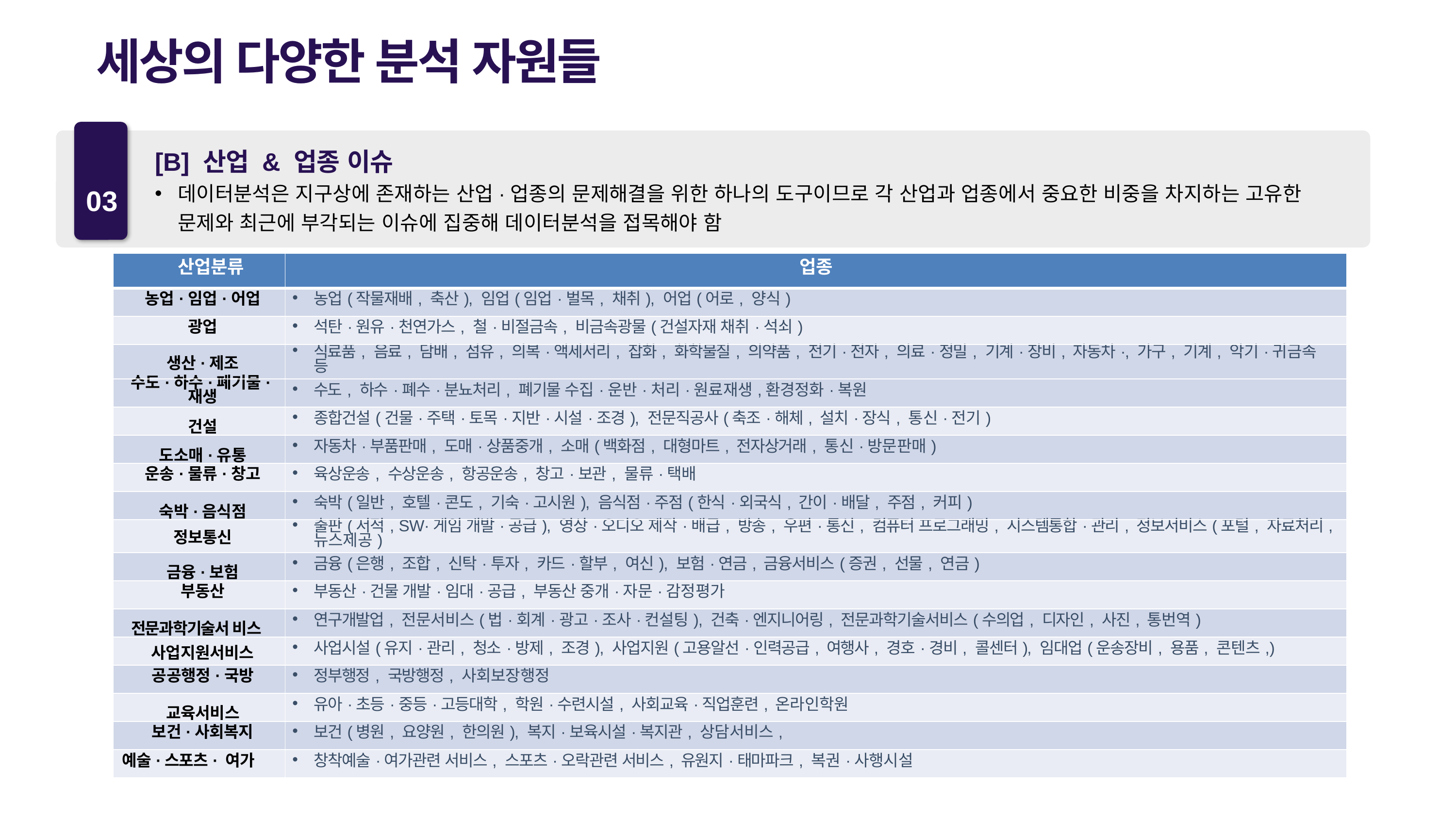

세상의 다양한 분석 자원들

03
[B] 산업 & 업종 이슈
데이터분석은 지구상에 존재하는 산업·업종의 문제해결을 위한 하나의 도구이므로 각 산업과 업종에서 중요한 비중을 차지하는 고유한 문제와 최근에 부각되는 이슈에 집중해 데이터분석을 접목해야 함
| 산업분류 | 업종 |
| --- | --- |
| 농업·임업·어업 | 농업(작물재배, 축산), 임업(임업·벌목, 채취), 어업(어로, 양식) |
| 광업 | 석탄·원유·천연가스, 철·비절금속, 비금속광물(건설자재 채취·석쇠) |
| 생산·제조 | 식료품, 음료, 담배, 섬유, 의복·액세서리, 잡화, 화학물질, 의약품, 전기·전자, 의료·정밀, 기계·장비, 자동차·, 가구, 기계, 악기·귀금속 등 |
| 수도·하수·폐기물·재생 | 수도, 하수·폐수·분뇨처리, 폐기물 수집·운반·처리·원료재생,환경정화·복원 |
| 건설 | 종합건설(건물·주택·토목·지반·시설·조경), 전문직공사(축조·해체, 설치·장식, 통신·전기) |
| 도소매·유통 | 자동차·부품판매, 도매·상품중개, 소매(백화점, 대형마트, 전자상거래, 통신·방문판매) |
| 운송·물류·창고 | 육상운송, 수상운송, 항공운송, 창고·보관, 물류·택배 |
| 숙박·음식점 | 숙박(일반, 호텔·콘도, 기숙·고시원), 음식점·주점(한식·외국식, 간이·배달, 주점, 커피) |
| 정보통신 | 출판(서적, SW·게임 개발·공급), 영상·오디오 제작·배급, 방송, 우편·통신, 컴퓨터 프로그래밍, 시스템통합·관리, 정보서비스(포털, 자료처리, 뉴스제공) |
| 금융·보험 | 금융(은행, 조합, 신탁·투자, 카드·할부, 여신), 보험·연금, 금융서비스(증권, 선물, 연금) |
| 부동산 | 부동산·건물 개발·임대·공급, 부동산 중개·자문·감정평가 |
| 전문과학기술서 비스 | 연구개발업, 전문서비스(법·회계·광고·조사·컨설팅), 건축·엔지니어링, 전문과학기술서비스(수의업, 디자인, 사진, 통번역) |
| 사업지원서비스 | 사업시설(유지·관리, 청소·방제, 조경), 사업지원(고용알선·인력공급, 여행사, 경호·경비, 콜센터), 임대업(운송장비, 용품, 콘텐츠,) |
| 공공행정·국방 | 정부행정, 국방행정, 사회보장행정 |
| 교육서비스 | 유아·초등·중등·고등대학, 학원·수련시설, 사회교육·직업훈련, 온라인학원 |
| 보건·사회복지 | 보건(병원, 요양원, 한의원), 복지·보육시설·복지관, 상담서비스, |
| 예술·스포츠· 여가 | 창착예술·여가관련 서비스, 스포츠·오락관련 서비스, 유원지·태마파크, 복권·사행시설 |